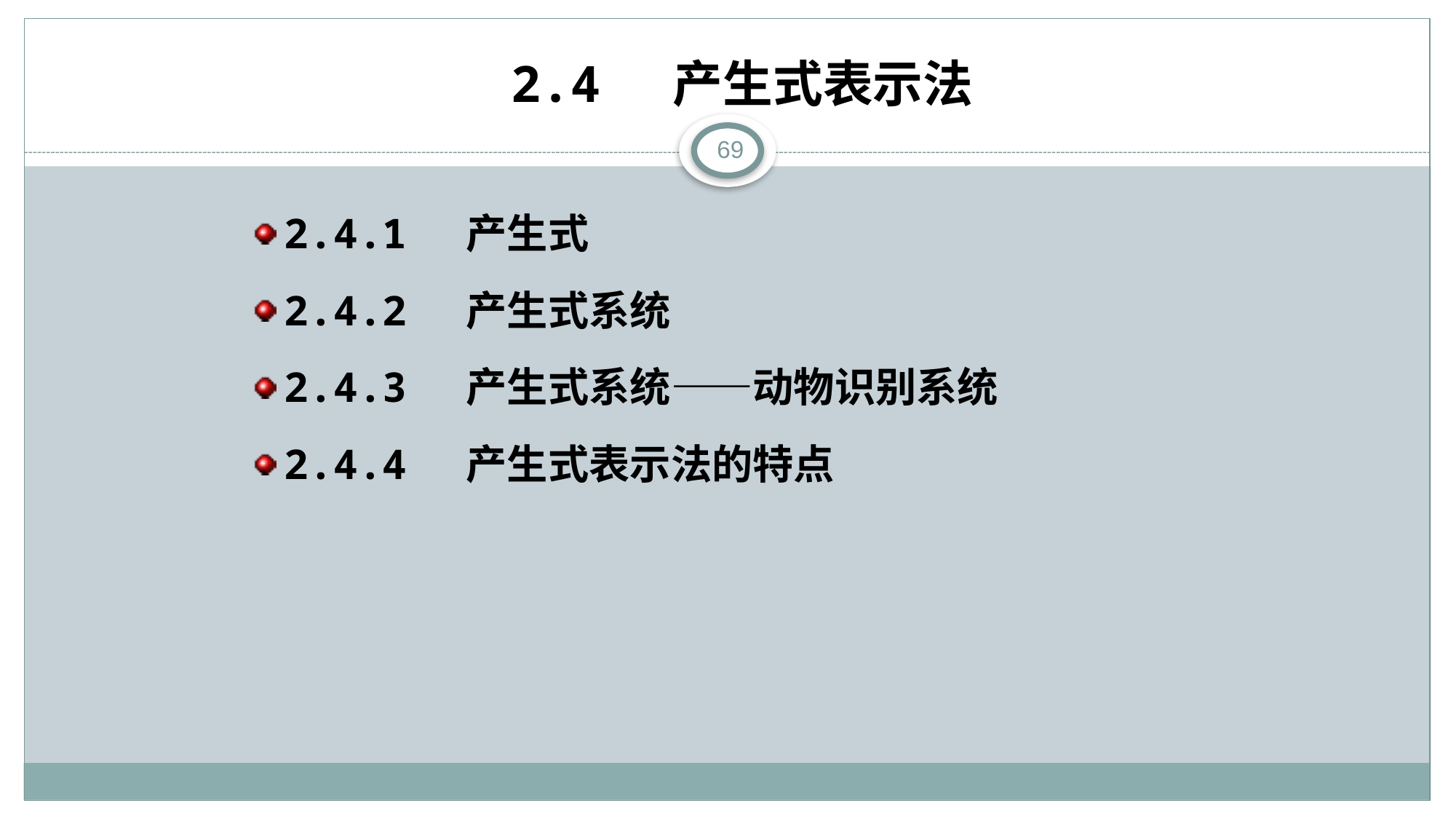

# 2.4  产生式表示法
69
2.4.1  产生式
2.4.2  产生式系统
2.4.3  产生式系统——动物识别系统
2.4.4  产生式表示法的特点